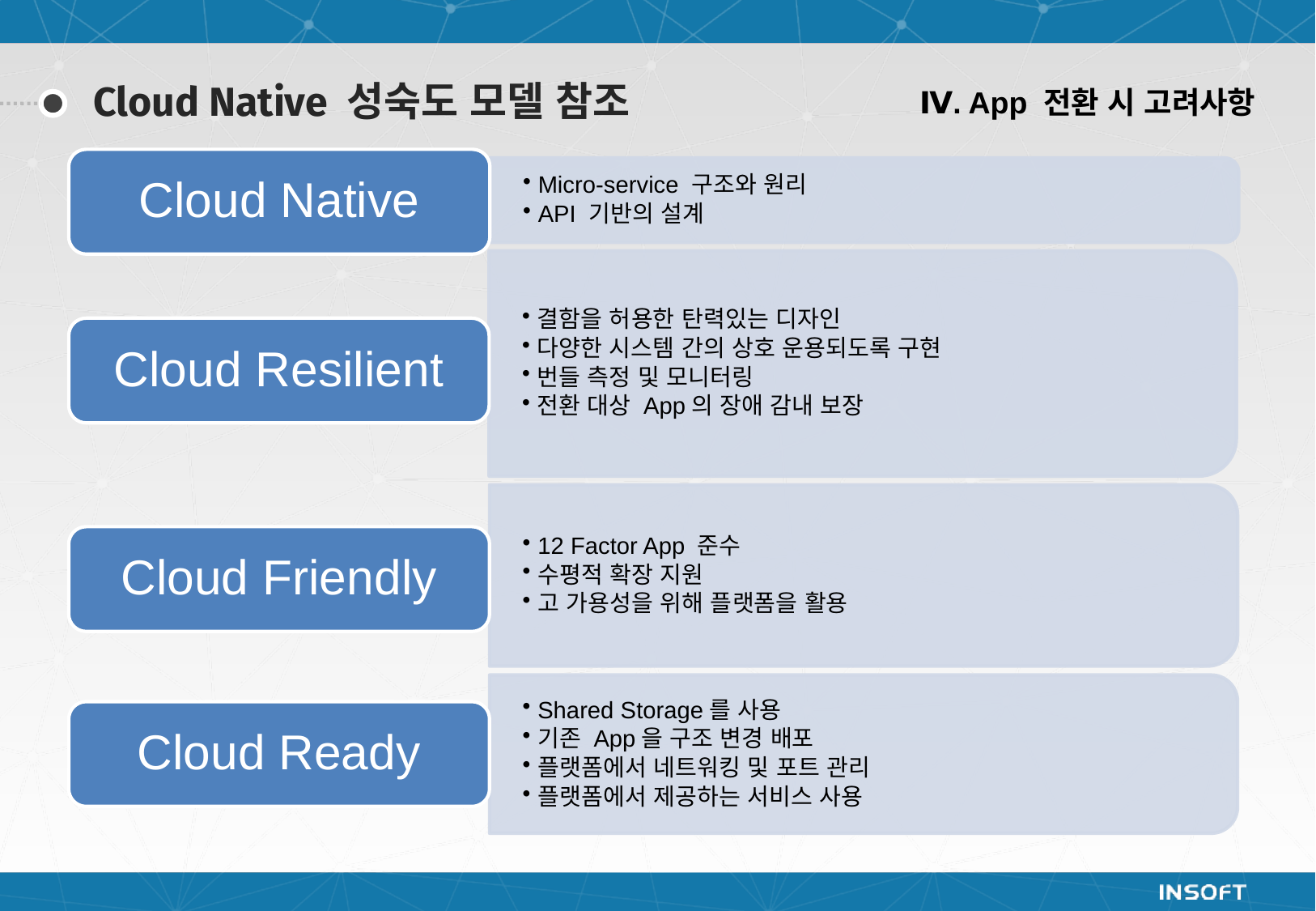

Ⅳ. App 전환 시 고려사항
Cloud Native 성숙도 모델 참조

Cloud Native
Micro-service 구조와 원리
API 기반의 설계
결함을 허용한 탄력있는 디자인
다양한 시스템 간의 상호 운용되도록 구현
번들 측정 및 모니터링
전환 대상 App의 장애 감내 보장
Cloud Resilient
12 Factor App 준수
수평적 확장 지원
고 가용성을 위해 플랫폼을 활용
Cloud Friendly
Shared Storage를 사용
기존 App을 구조 변경 배포
플랫폼에서 네트워킹 및 포트 관리
플랫폼에서 제공하는 서비스 사용
Cloud Ready